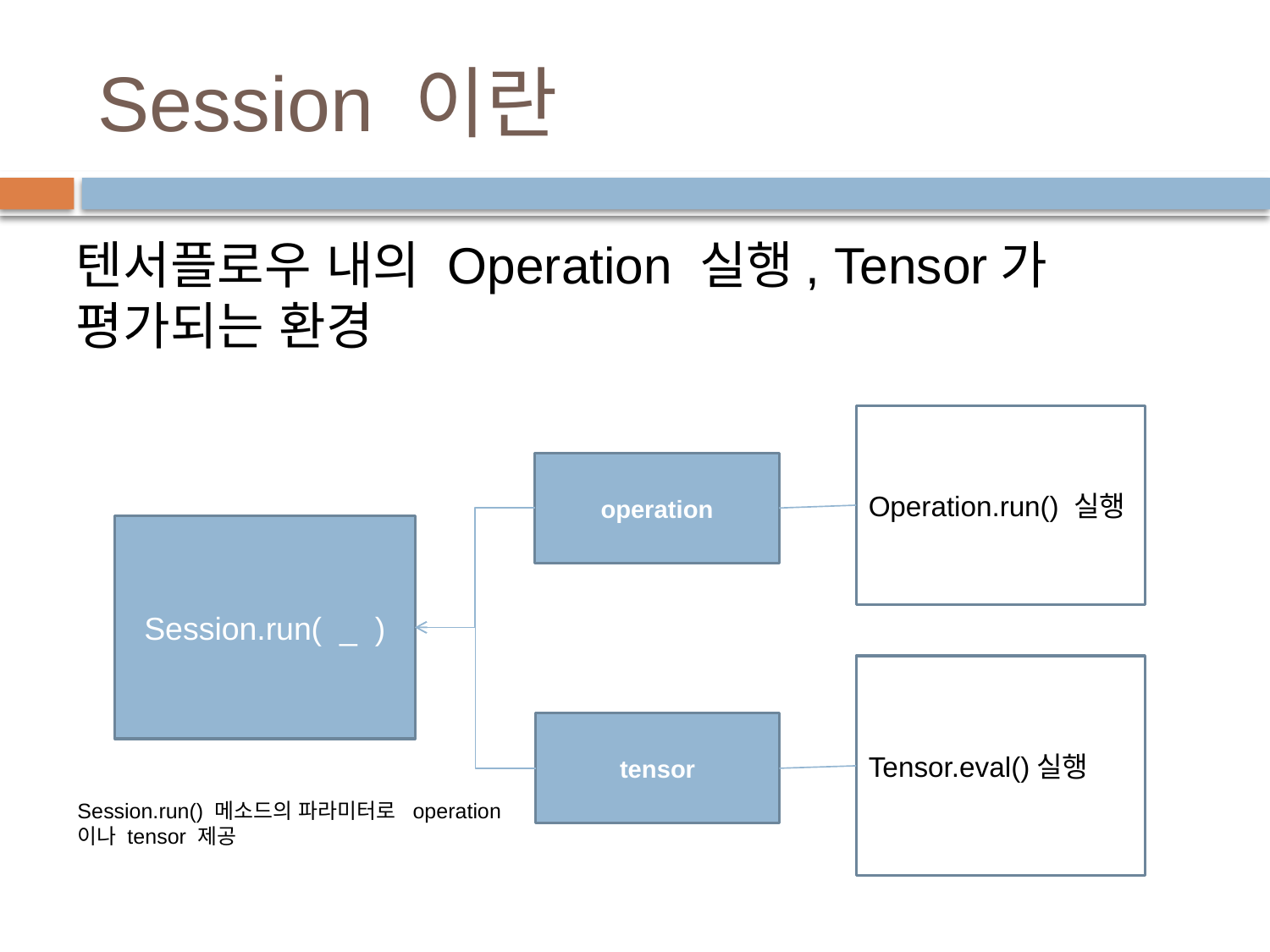

# Session 이란
텐서플로우 내의 Operation 실행, Tensor가 평가되는 환경
Operation.run() 실행
operation
Tensor.eval()실행
tensor
Session.run(  _  )
Session.run() 메소드의 파라미터로  operation이나 tensor 제공